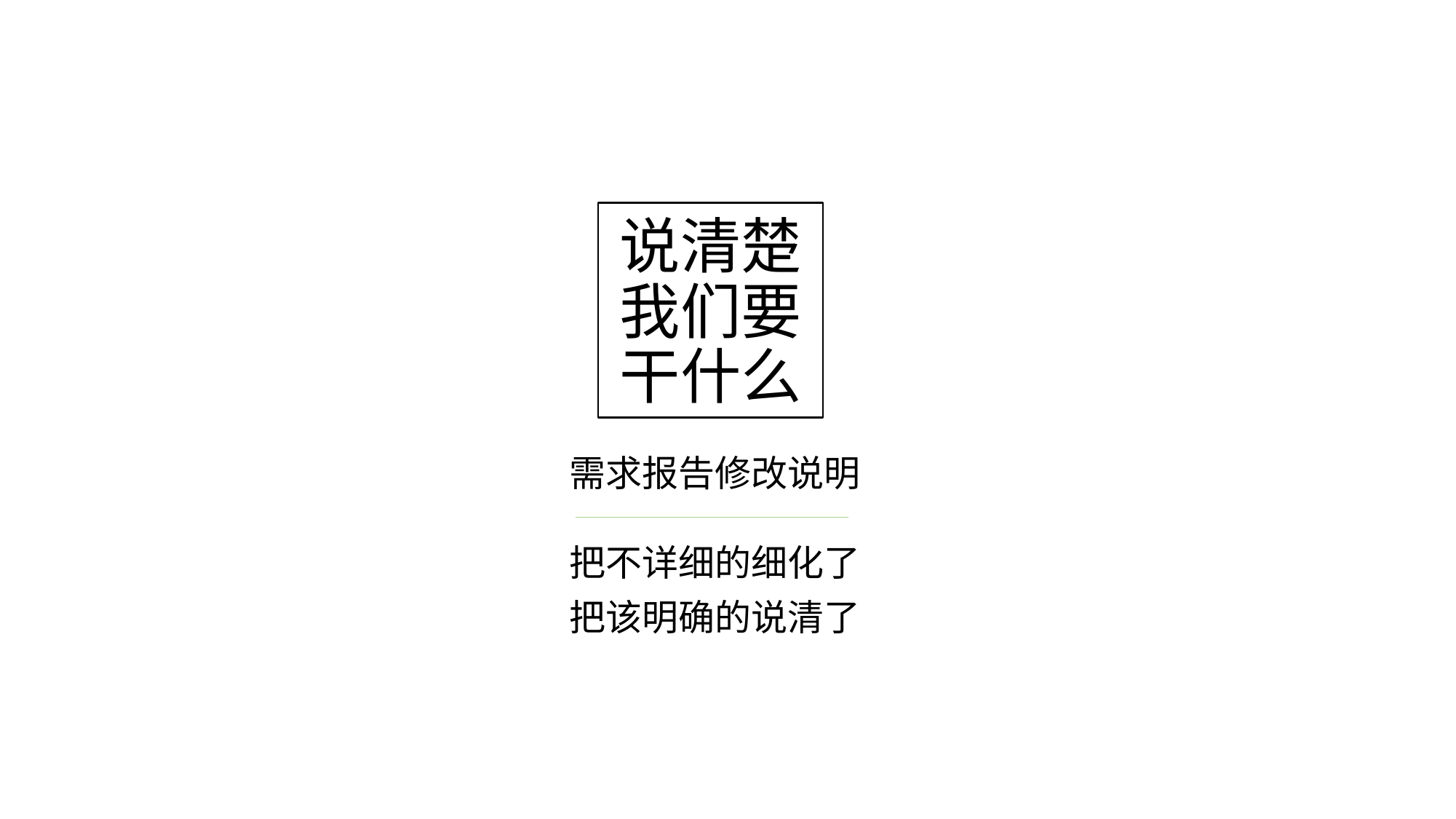

# 说清楚我们要干什么
需求报告修改说明
把不详细的细化了
把该明确的说清了